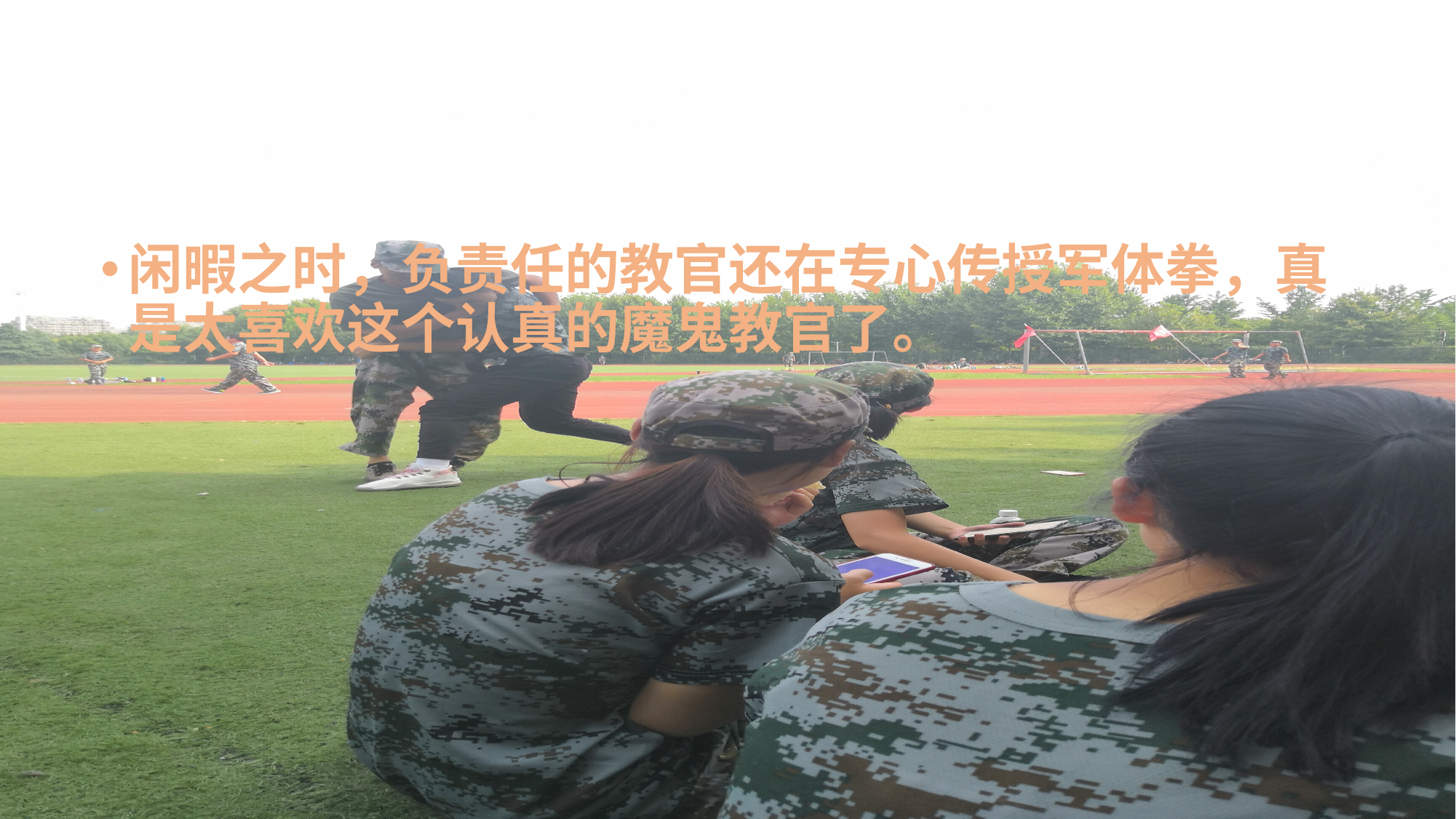

#
闲暇之时，负责任的教官还在专心传授军体拳，真是太喜欢这个认真的魔鬼教官了。